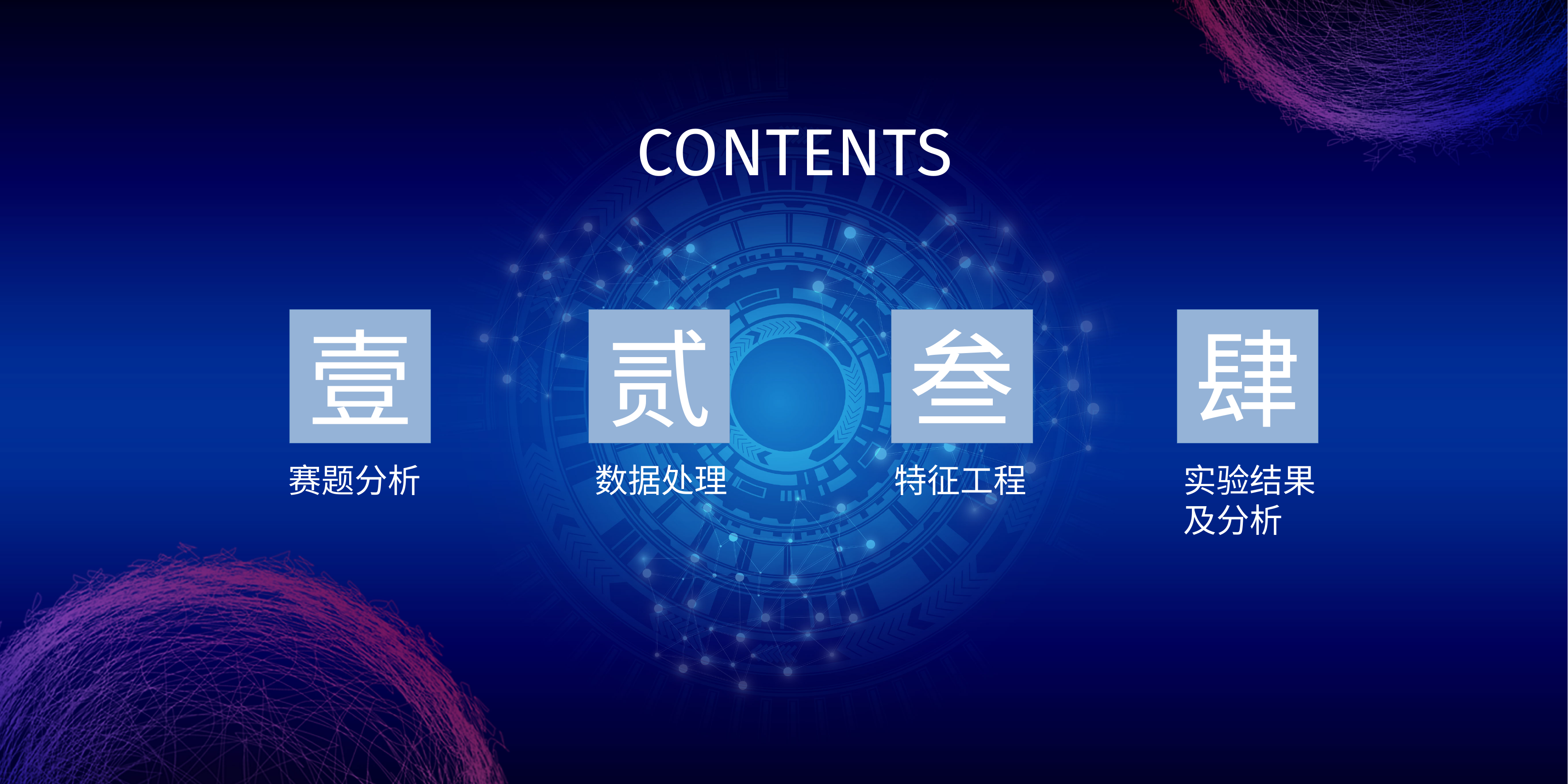

CONTENTS
壹
贰
叁
肆
赛题分析
数据处理
特征工程
实验结果及分析